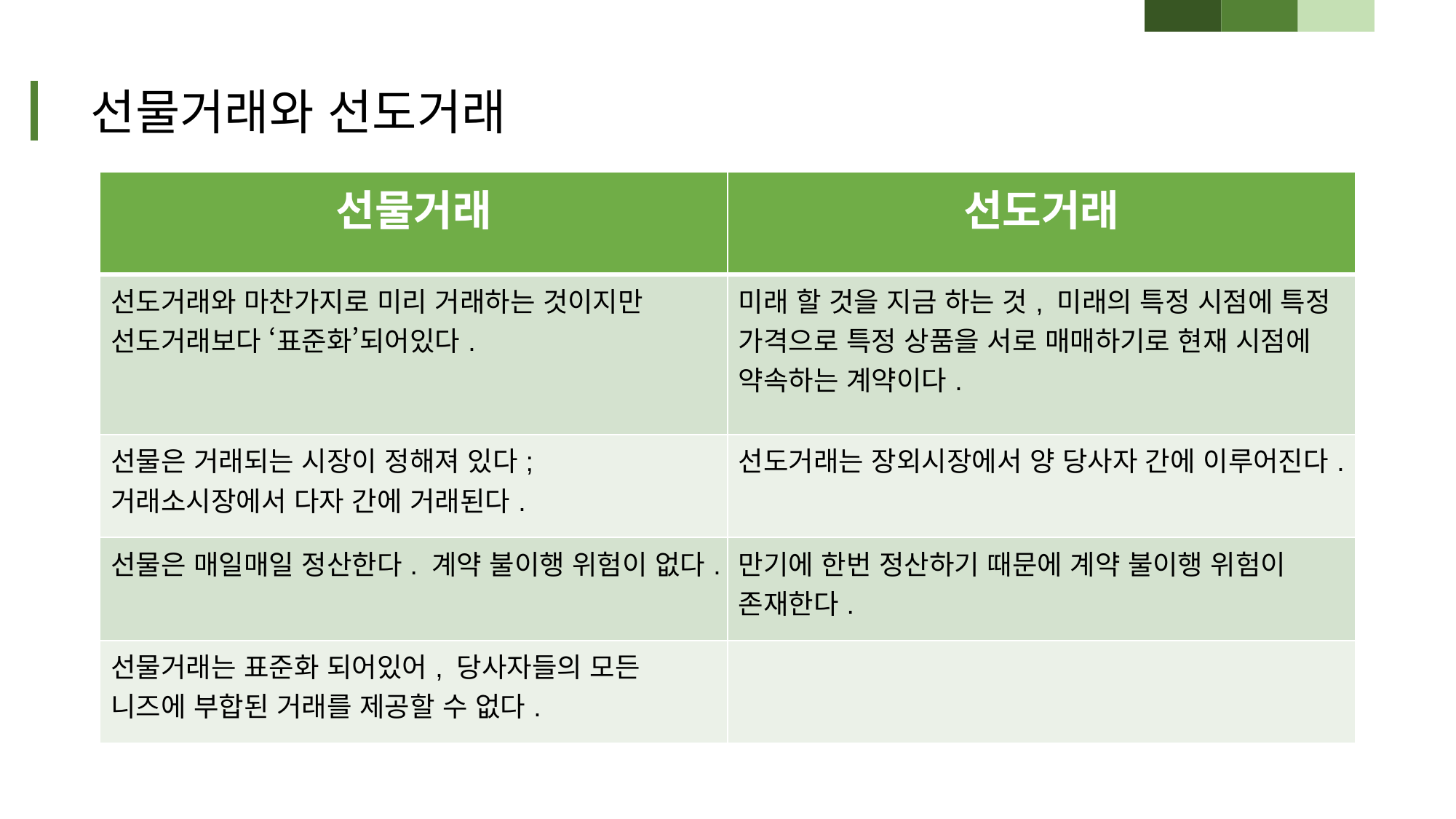

# 선물거래와 선도거래

| 선물거래 | 선도거래 |
| --- | --- |
| 선도거래와 마찬가지로 미리 거래하는 것이지만 선도거래보다 ‘표준화’되어있다. | 미래 할 것을 지금 하는 것, 미래의 특정 시점에 특정 가격으로 특정 상품을 서로 매매하기로 현재 시점에 약속하는 계약이다. |
| 선물은 거래되는 시장이 정해져 있다; 거래소시장에서 다자 간에 거래된다. | 선도거래는 장외시장에서 양 당사자 간에 이루어진다. |
| 선물은 매일매일 정산한다. 계약 불이행 위험이 없다. | 만기에 한번 정산하기 때문에 계약 불이행 위험이 존재한다. |
| 선물거래는 표준화 되어있어, 당사자들의 모든 니즈에 부합된 거래를 제공할 수 없다. |  |